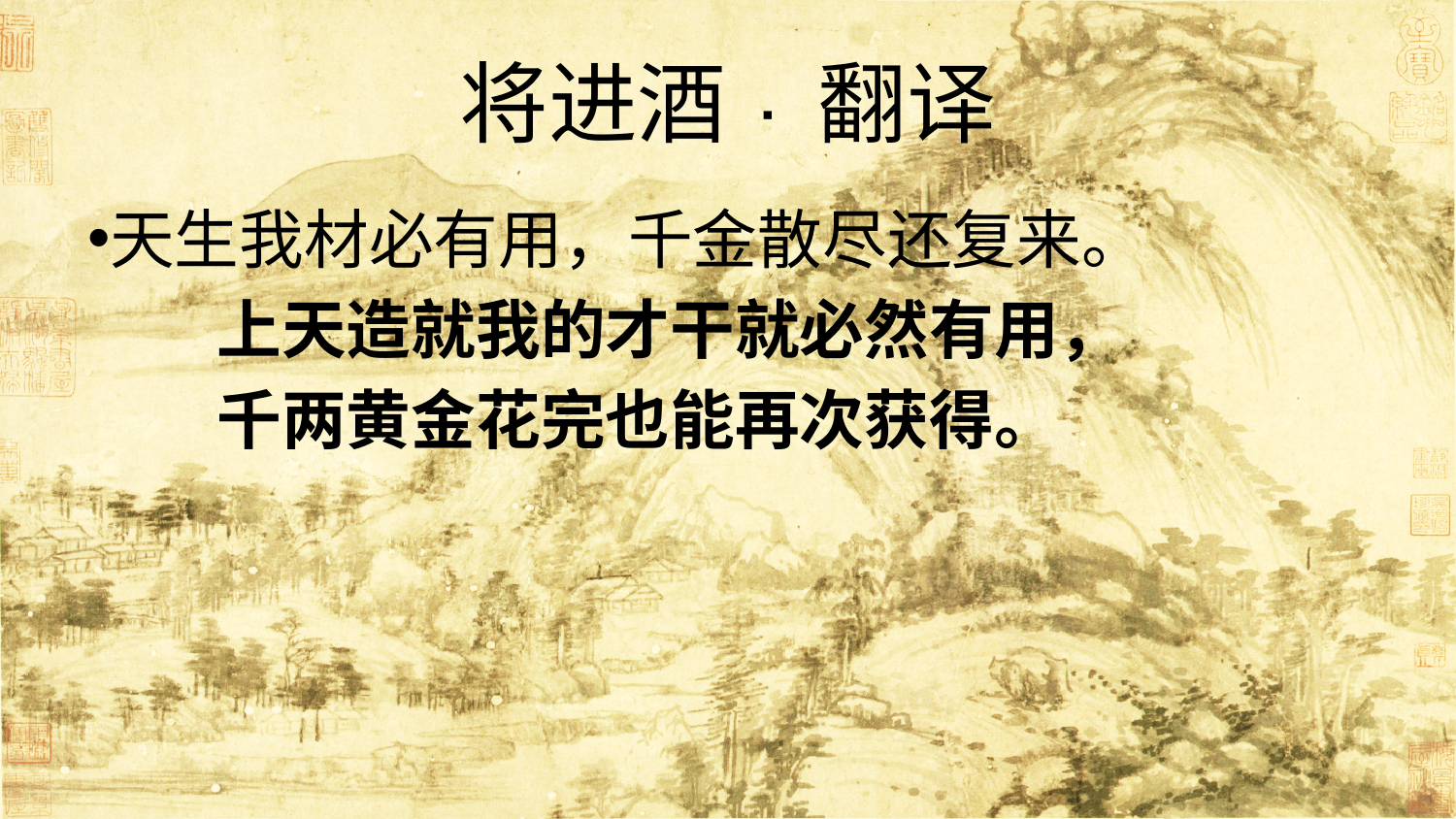

# 将进酒·翻译
天生我材必有用，千金散尽还复来。
　　上天造就我的才干就必然有用，
　　千两黄金花完也能再次获得。